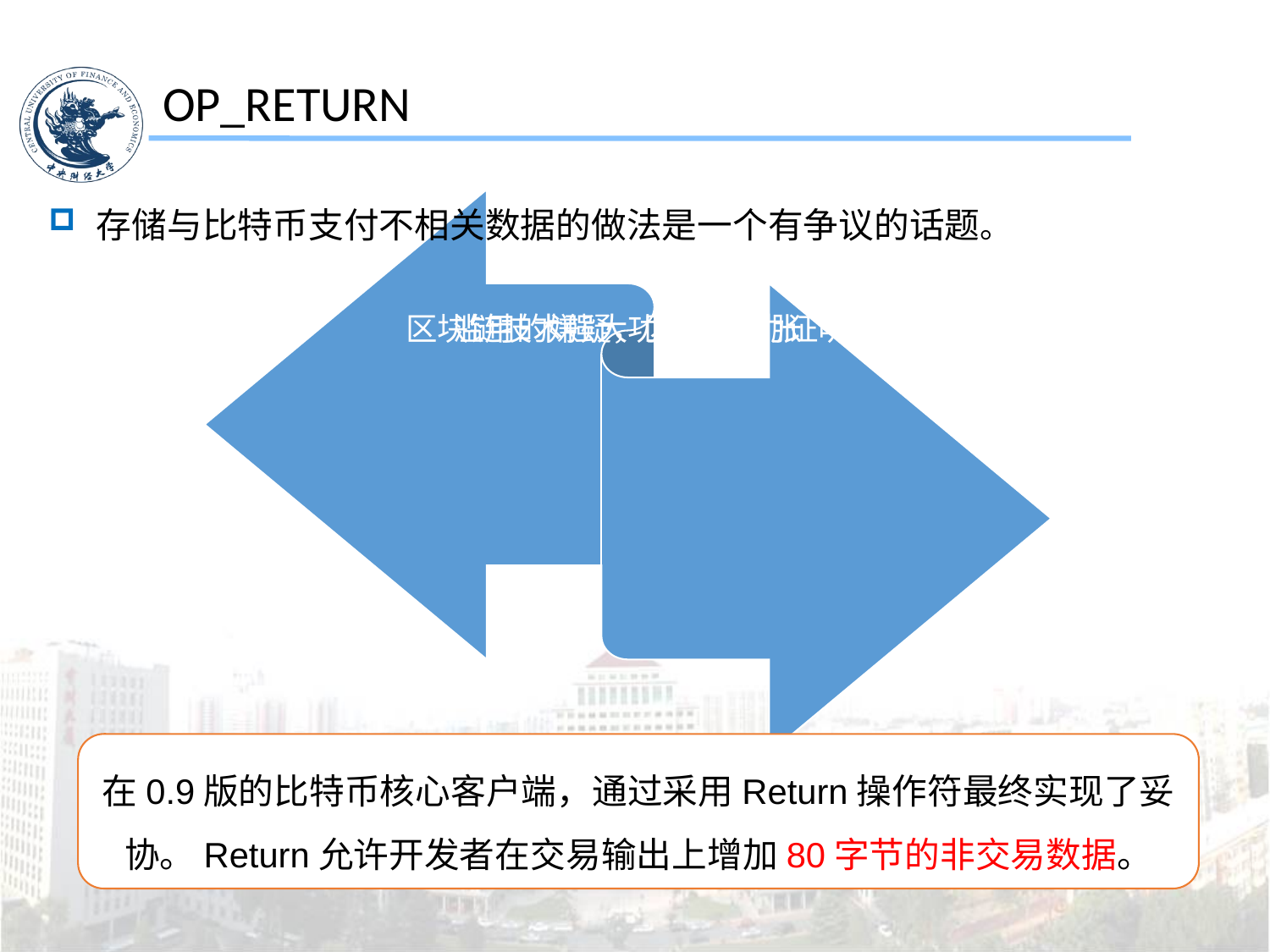

OP_RETURN
存储与比特币支付不相关数据的做法是一个有争议的话题。
滥用的嫌疑，区块链膨胀
区块链技术强大功能的有力证明
在0.9版的比特币核心客户端，通过采用Return操作符最终实现了妥协。Return允许开发者在交易输出上增加80字节的非交易数据。